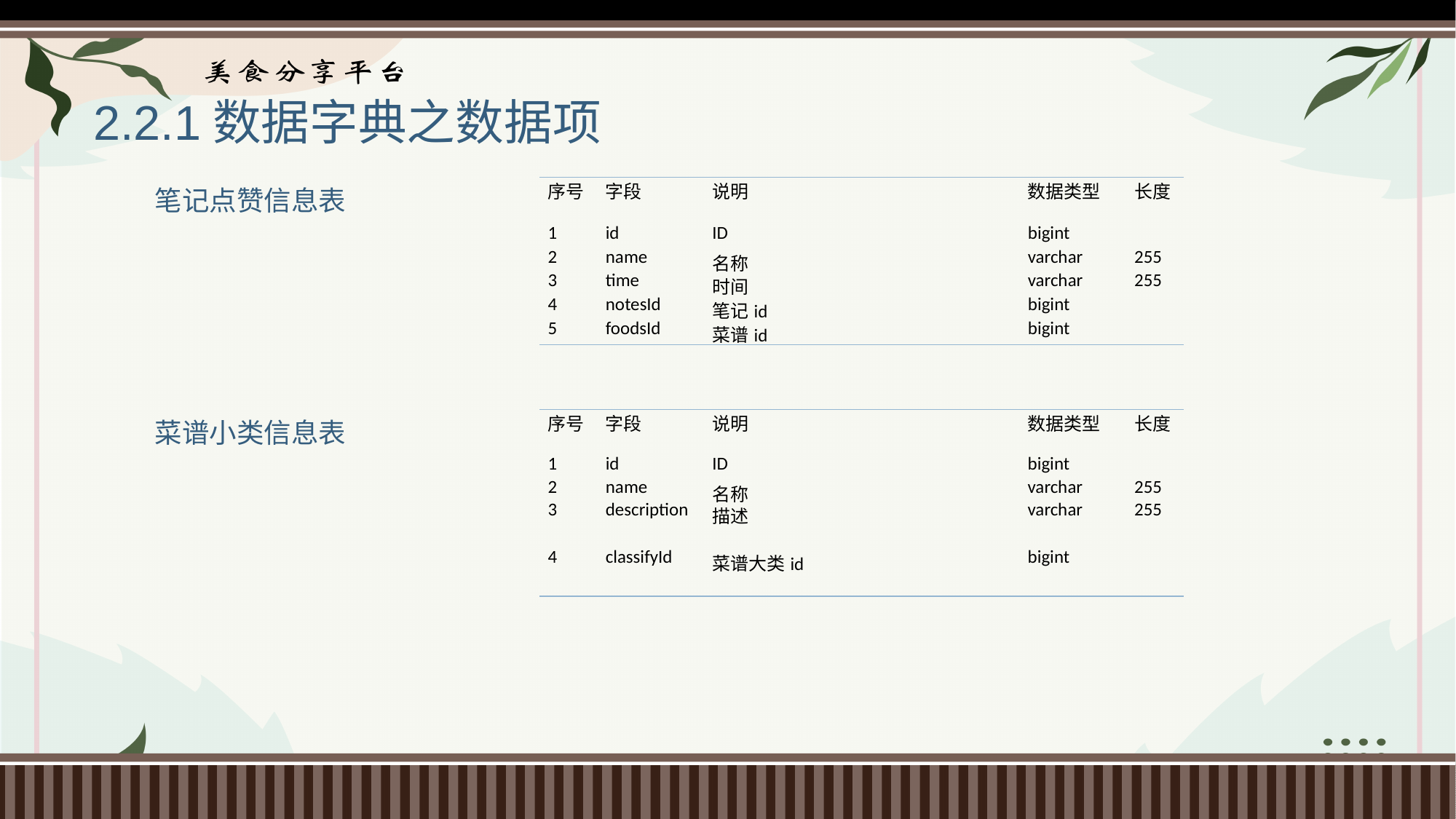

# 2.2.1数据字典之数据项
笔记点赞信息表

| 序号 | 字段 | 说明 | 数据类型 | 长度 |
| --- | --- | --- | --- | --- |
| 1 | id | ID | bigint |  |
| 2 | name | 名称 | varchar | 255 |
| 3 | time | 时间 | varchar | 255 |
| 4 | notesId | 笔记id | bigint |  |
| 5 | foodsId | 菜谱id | bigint |  |

菜谱小类信息表

| 序号 | 字段 | 说明 | 数据类型 | 长度 |
| --- | --- | --- | --- | --- |
| 1 | id | ID | bigint |  |
| 2 | name | 名称 | varchar | 255 |
| 3 | description | 描述 | varchar | 255 |
| 4 | classifyId | 菜谱大类id | bigint |  |